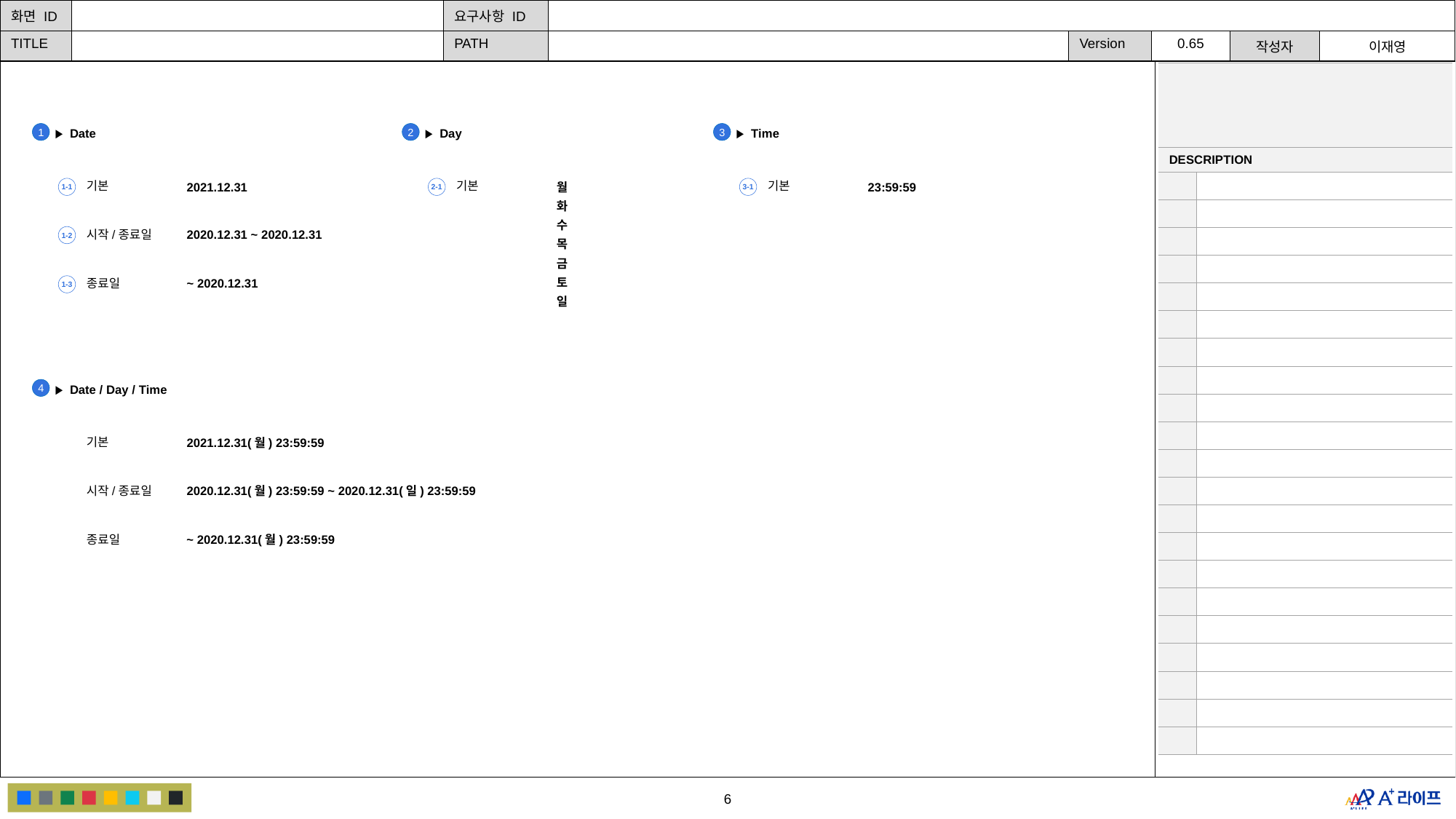

|  |  |
| --- | --- |
| DESCRIPTION |  |
|  |  |
|  |  |
|  |  |
|  |  |
|  |  |
|  |  |
|  |  |
|  |  |
|  |  |
|  |  |
|  |  |
|  |  |
|  |  |
|  |  |
|  |  |
|  |  |
|  |  |
|  |  |
|  |  |
|  |  |
|  |  |
▶  Date
▶  Day
▶  Time
1
2
3
1-1
2-1
3-1
기본
기본
기본
2021.12.31
월
화
수
목
금
토
일
23:59:59
1-2
시작/종료일
2020.12.31 ~ 2020.12.31
1-3
종료일
~ 2020.12.31
▶  Date / Day / Time
4
기본
2021.12.31(월) 23:59:59
시작/종료일
2020.12.31(월) 23:59:59 ~ 2020.12.31(일) 23:59:59
종료일
~ 2020.12.31(월) 23:59:59